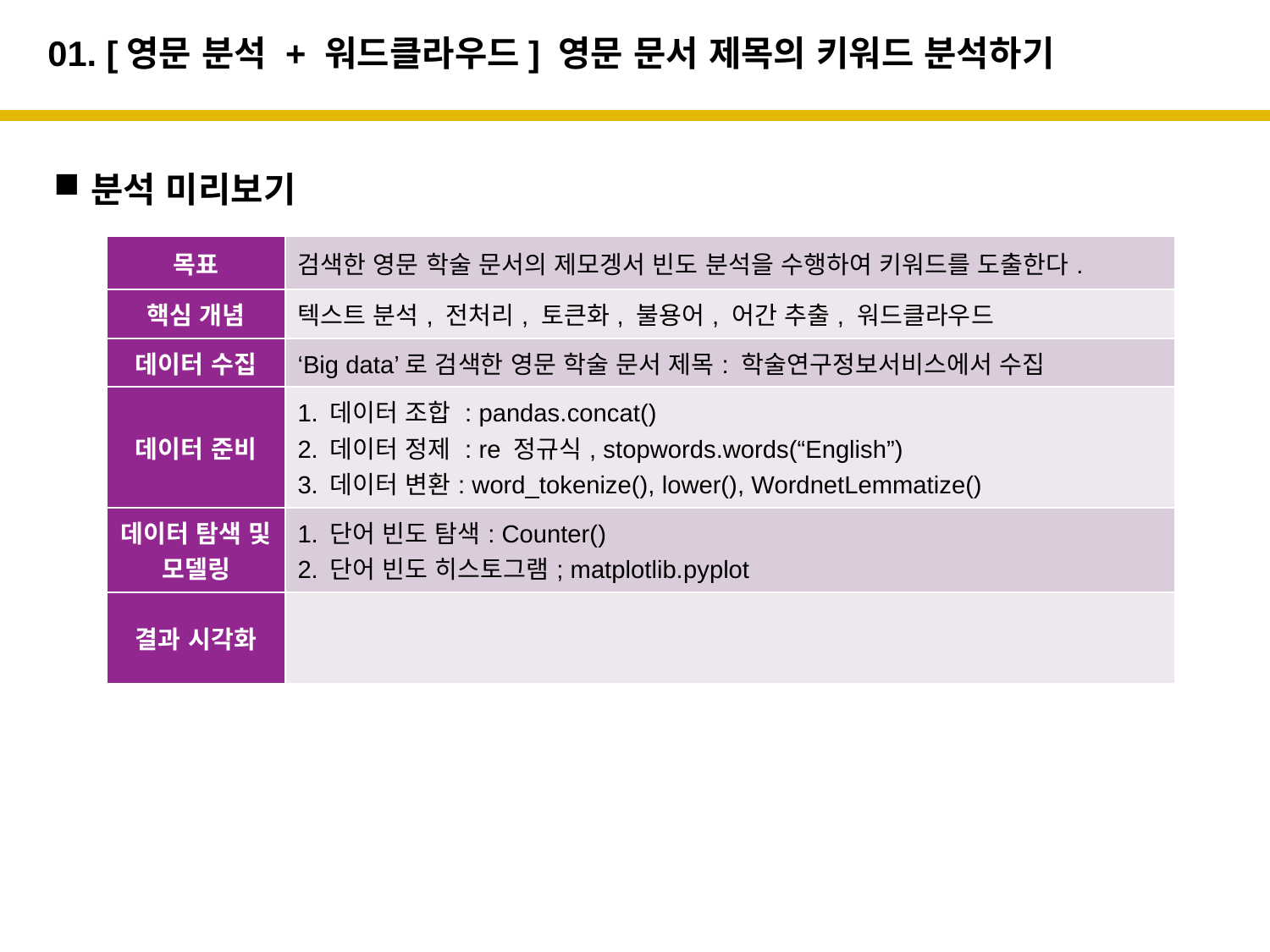

# 01. [영문 분석 + 워드클라우드] 영문 문서 제목의 키워드 분석하기
분석 미리보기
| 목표 | 검색한 영문 학술 문서의 제모겡서 빈도 분석을 수행하여 키워드를 도출한다. |
| --- | --- |
| 핵심 개념 | 텍스트 분석, 전처리, 토큰화, 불용어, 어간 추출, 워드클라우드 |
| 데이터 수집 | ‘Big data’로 검색한 영문 학술 문서 제목: 학술연구정보서비스에서 수집 |
| 데이터 준비 | 데이터 조합 : pandas.concat() 데이터 정제 : re 정규식, stopwords.words(“English”) 데이터 변환: word\_tokenize(), lower(), WordnetLemmatize() |
| 데이터 탐색 및 모델링 | 단어 빈도 탐색: Counter() 단어 빈도 히스토그램; matplotlib.pyplot |
| 결과 시각화 |  |